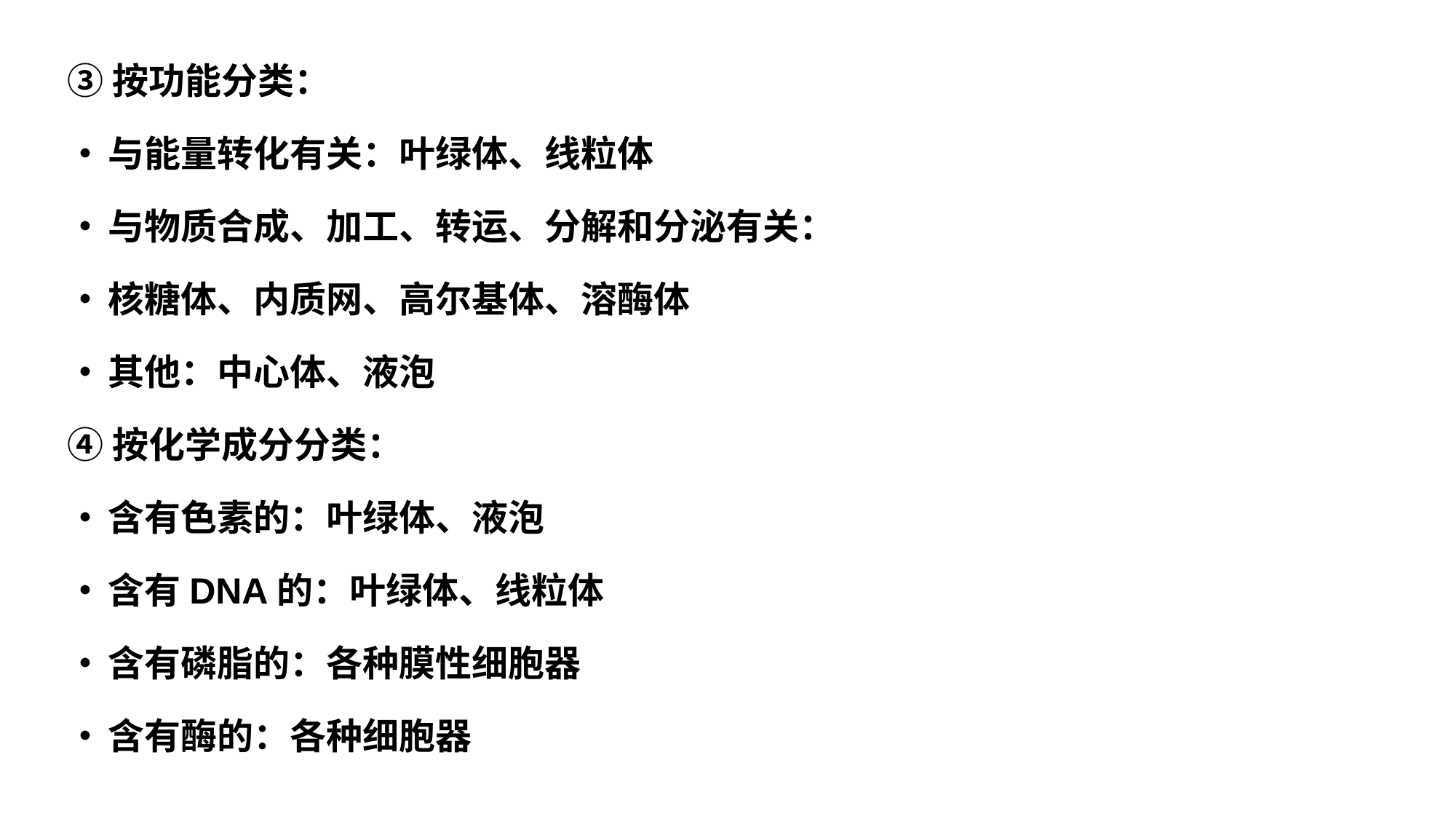

③按功能分类：
•	与能量转化有关：叶绿体、线粒体
•	与物质合成、加工、转运、分解和分泌有关：
•	核糖体、内质网、高尔基体、溶酶体
•	其他：中心体、液泡
④按化学成分分类：
•	含有色素的：叶绿体、液泡
•	含有DNA的：叶绿体、线粒体
•	含有磷脂的：各种膜性细胞器
•	含有酶的：各种细胞器